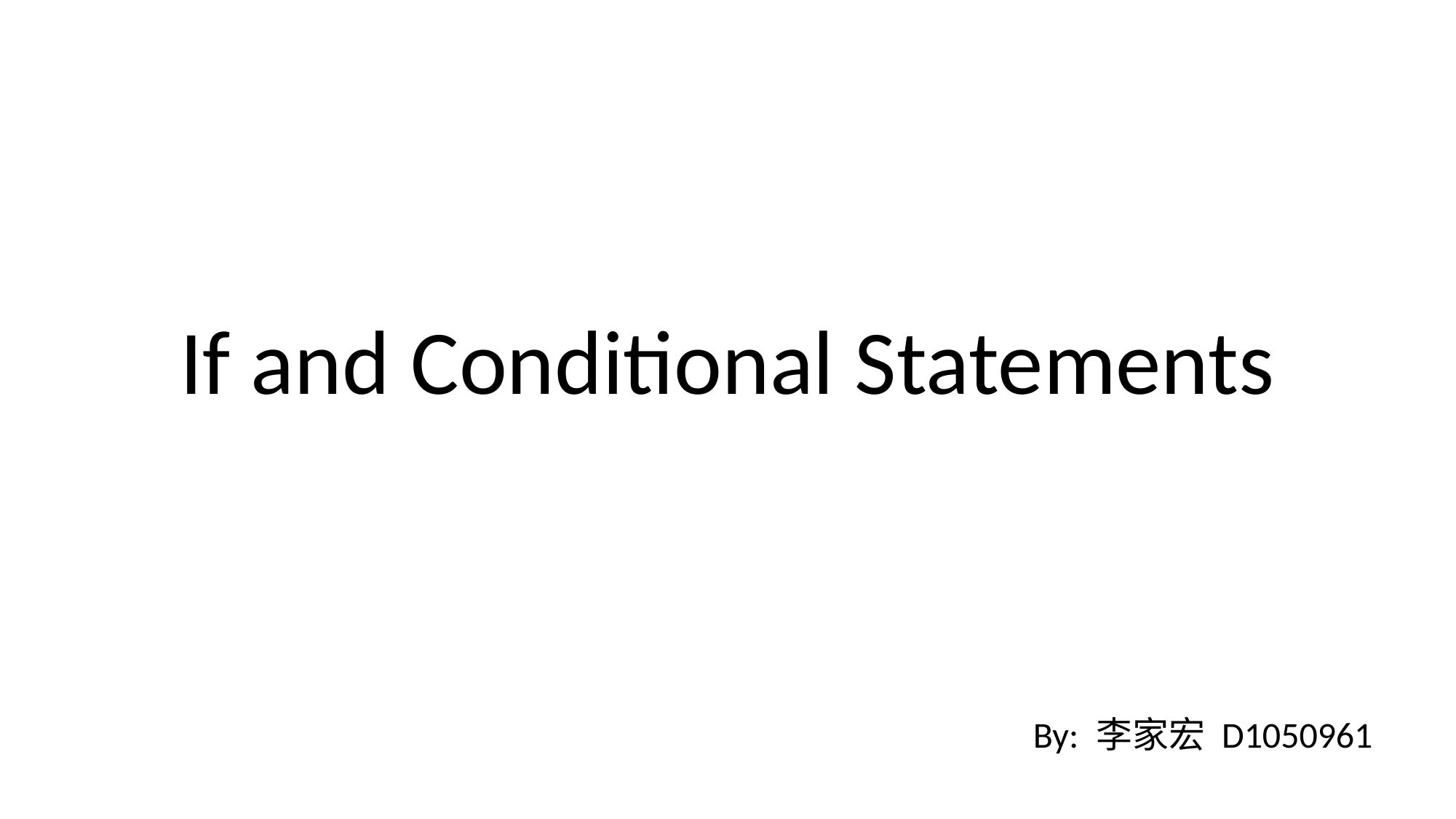

# If and Conditional Statements
By: 李家宏 D1050961